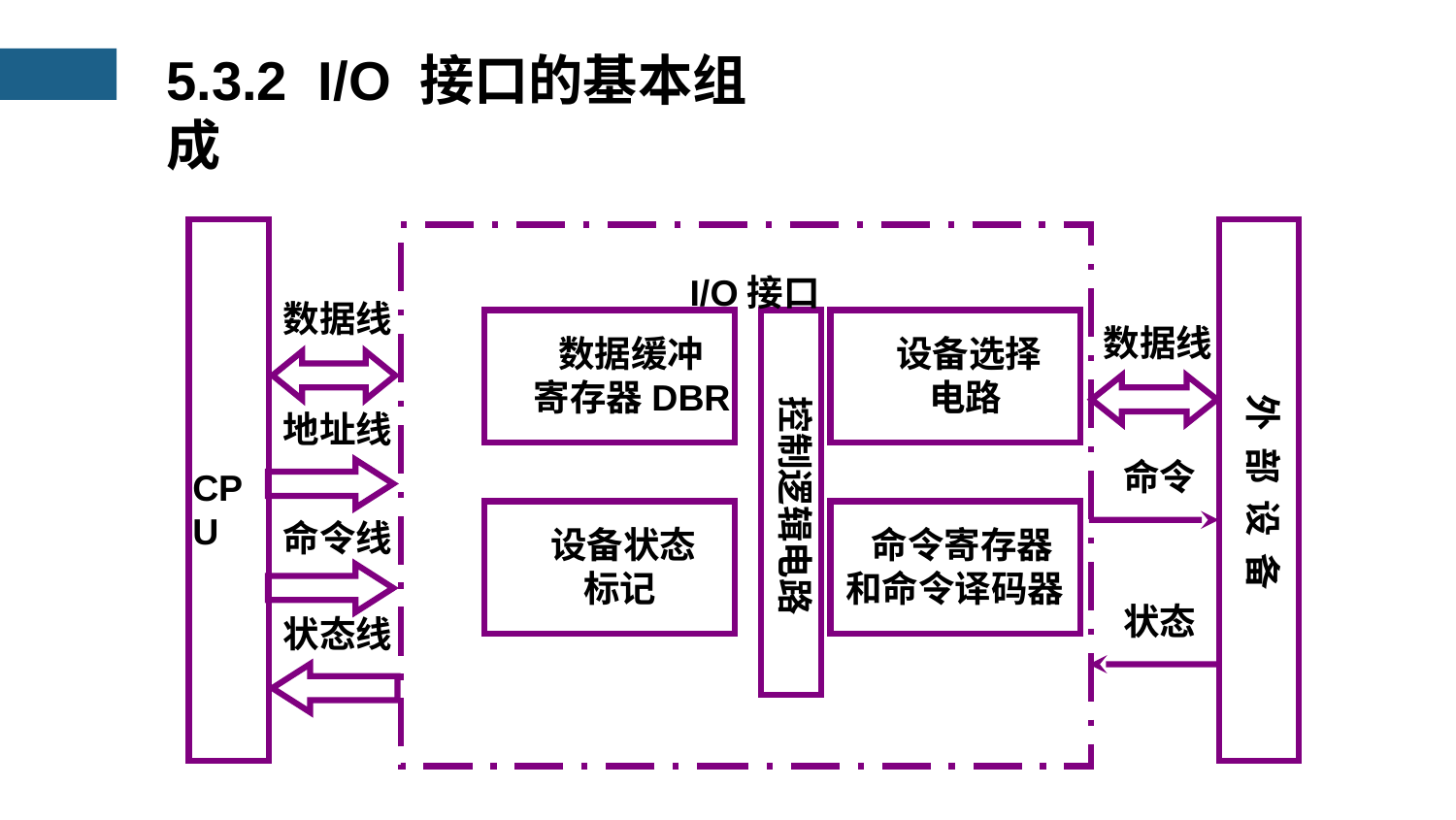

5.3.2  I/O 接口的基本组成

CPU
数据线

地址线

命令线

状态线

外  部  设  备
数据线

命令

状态

I/O接口

    数据缓冲
 寄存器DBR

     控制逻辑电路

   设备选择
       电路

   设备状态
       标记

  命令寄存器
和命令译码器